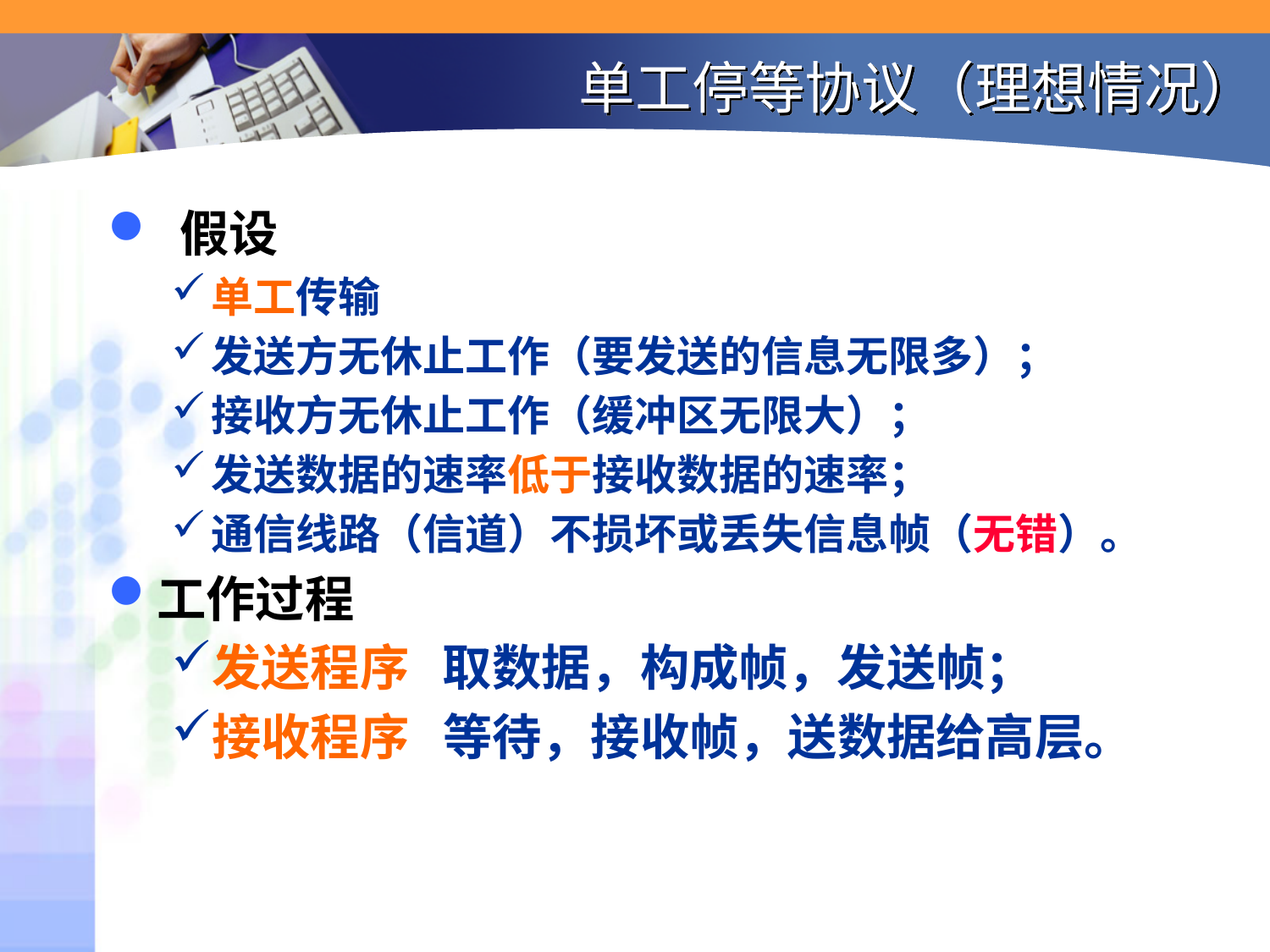

# 单工停等协议（理想情况）
 假设
单工传输
发送方无休止工作（要发送的信息无限多）；
接收方无休止工作（缓冲区无限大）；
发送数据的速率低于接收数据的速率；
通信线路（信道）不损坏或丢失信息帧（无错）。
工作过程
发送程序   取数据，构成帧，发送帧；
接收程序   等待，接收帧，送数据给高层。